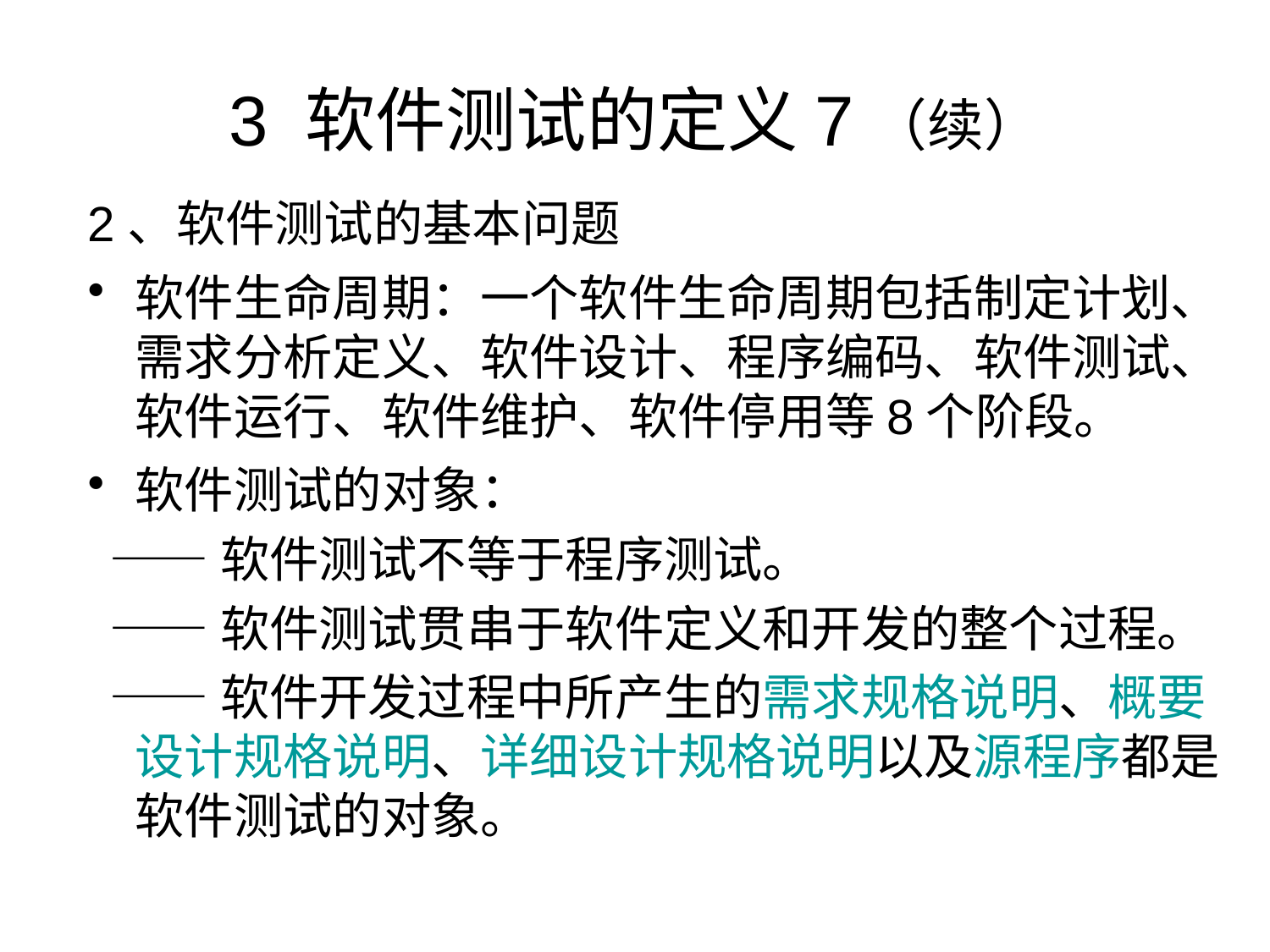

# 3 软件测试的定义7（续）
2、软件测试的基本问题
软件生命周期：一个软件生命周期包括制定计划、需求分析定义、软件设计、程序编码、软件测试、软件运行、软件维护、软件停用等8个阶段。
软件测试的对象：
  ——软件测试不等于程序测试。
  ——软件测试贯串于软件定义和开发的整个过程。
  ——软件开发过程中所产生的需求规格说明、概要设计规格说明、详细设计规格说明以及源程序都是软件测试的对象。